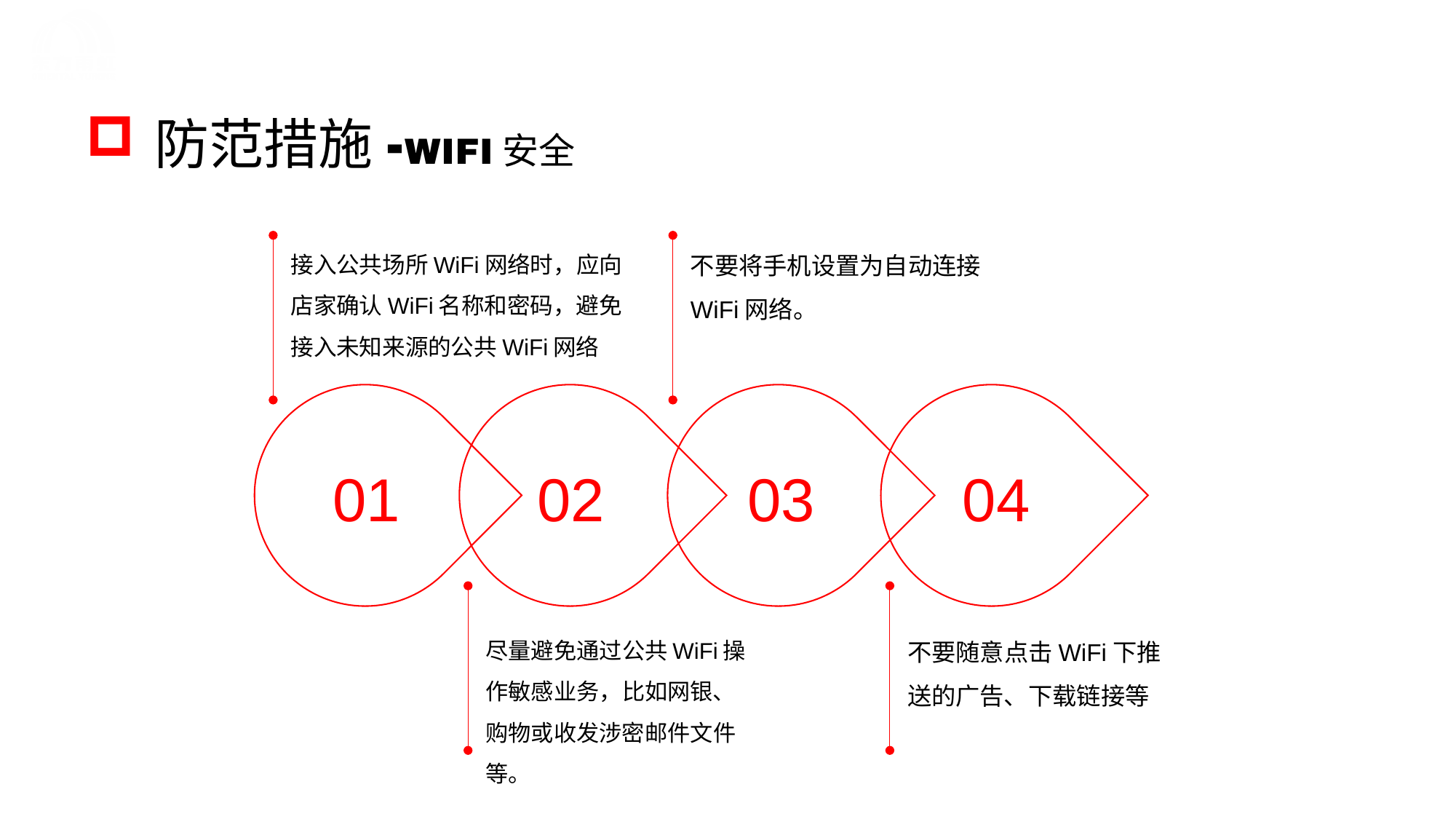

防范措施-WIFI安全
接入公共场所WiFi网络时，应向店家确认WiFi名称和密码，避免接入未知来源的公共WiFi网络
不要将手机设置为自动连接WiFi网络。

01

02

03

04
不要随意点击WiFi下推送的广告、下载链接等
尽量避免通过公共WiFi操作敏感业务，比如网银、购物或收发涉密邮件文件等。